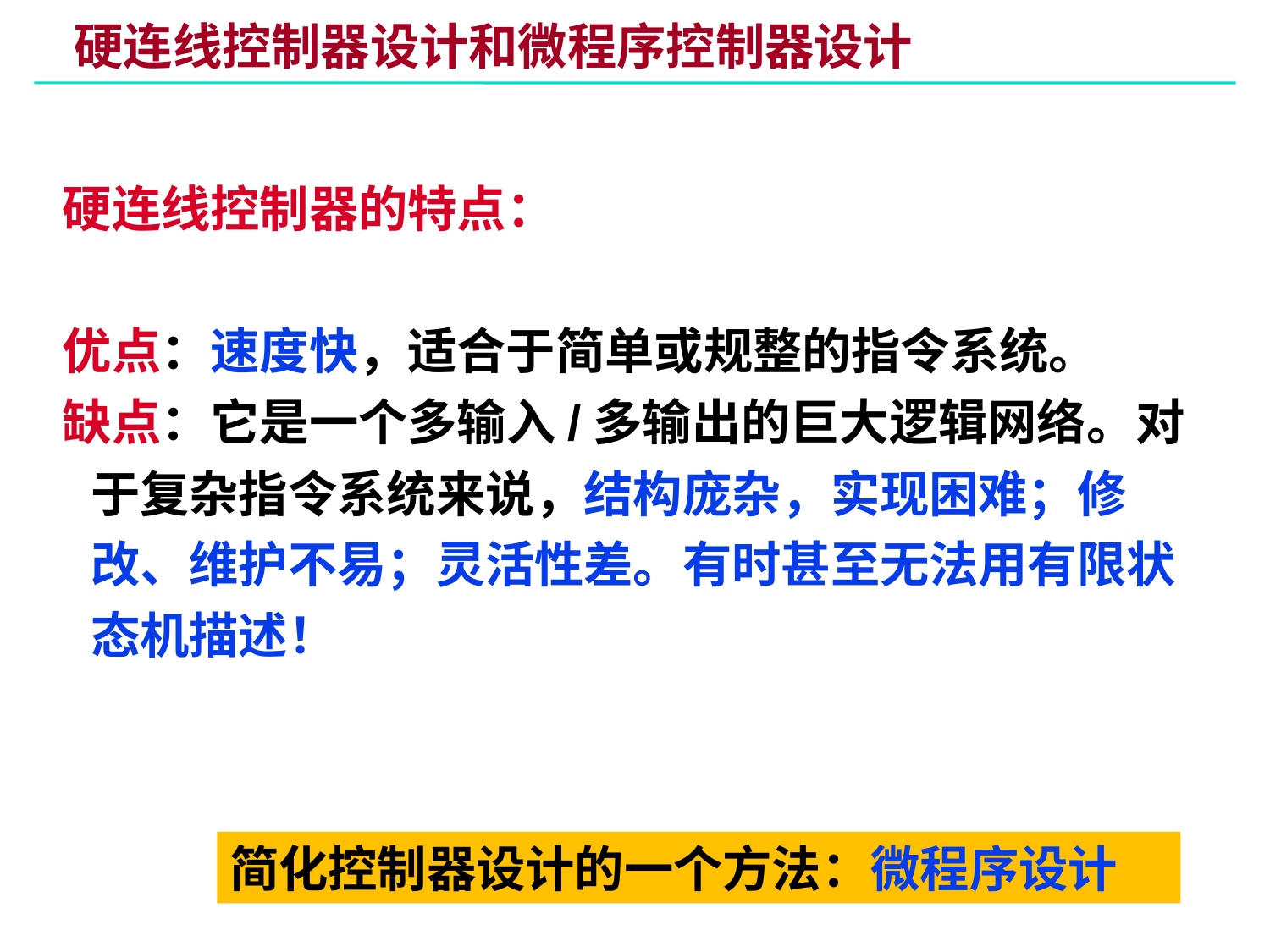

# 硬连线控制器设计和微程序控制器设计
硬连线控制器的特点：

优点：速度快，适合于简单或规整的指令系统。
缺点：它是一个多输入/多输出的巨大逻辑网络。对于复杂指令系统来说，结构庞杂，实现困难；修改、维护不易；灵活性差。有时甚至无法用有限状态机描述！
简化控制器设计的一个方法：微程序设计